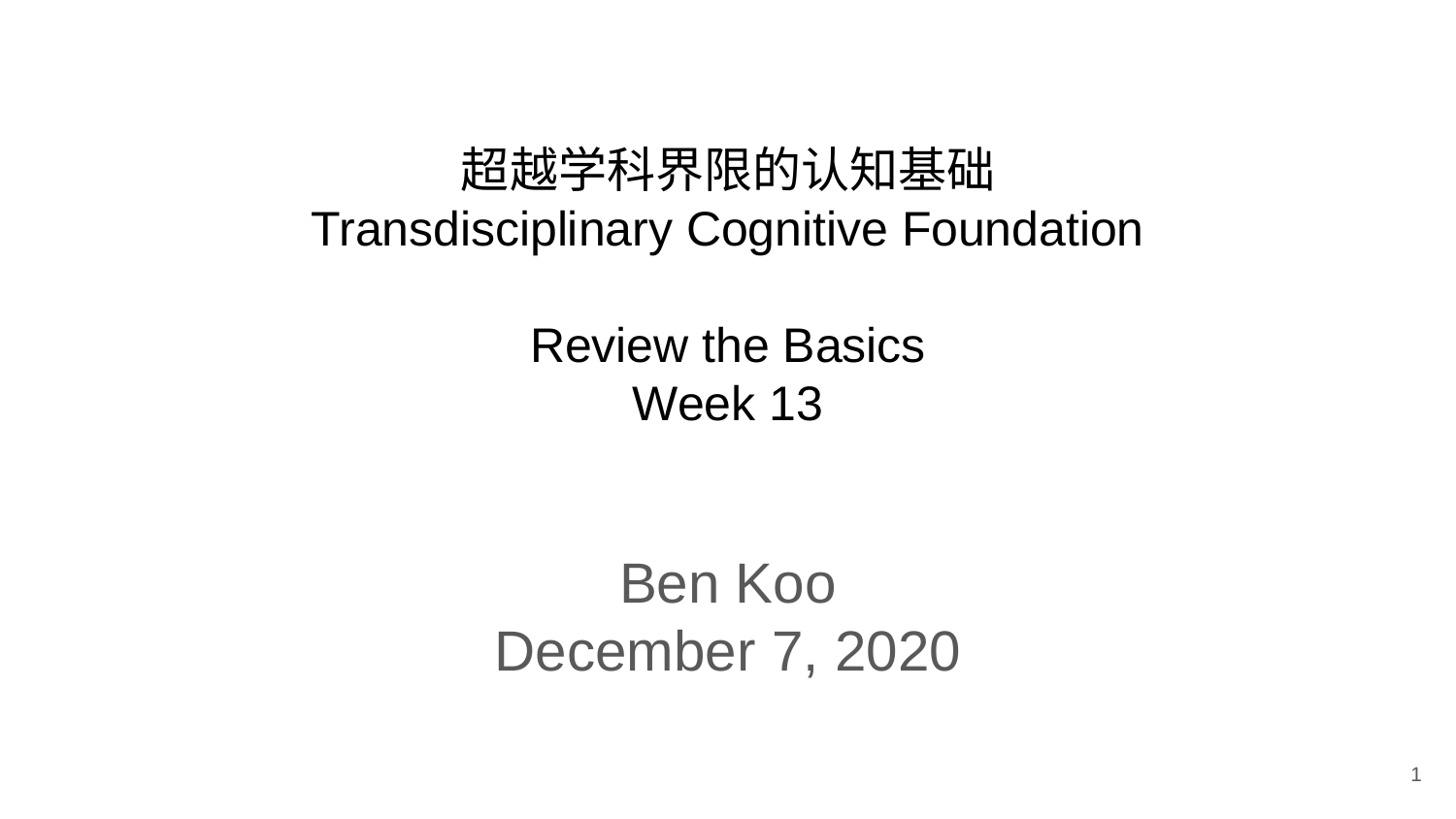

# 超越学科界限的认知基础 Transdisciplinary Cognitive Foundation Review the Basics Week 13
Ben Koo
December 7, 2020
1